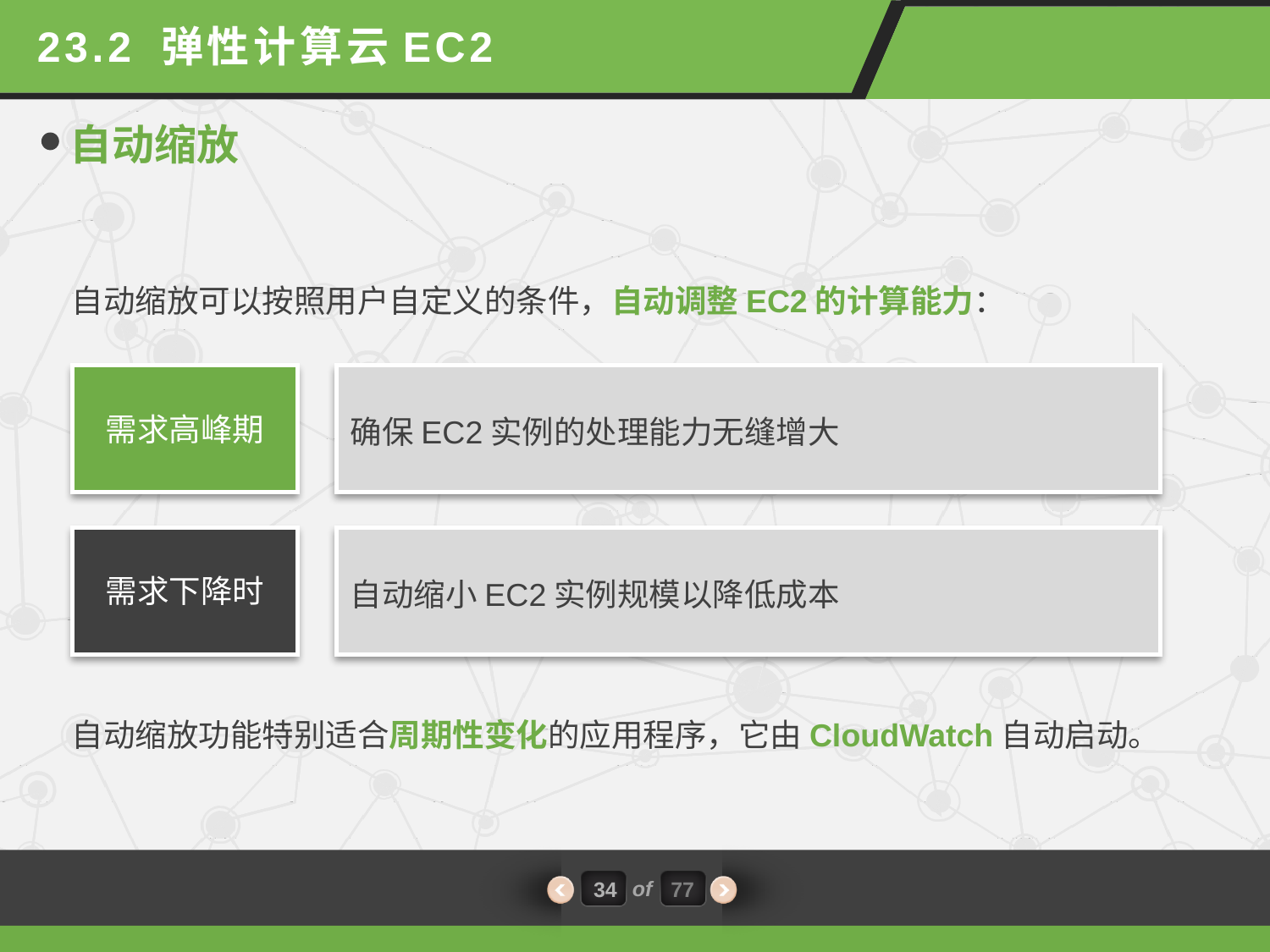

23.2 弹性计算云EC2
自动缩放

自动缩放可以按照用户自定义的条件，自动调整EC2的计算能力：

需求高峰期
确保EC2实例的处理能力无缝增大

需求下降时
自动缩小EC2实例规模以降低成本
自动缩放功能特别适合周期性变化的应用程序，它由CloudWatch自动启动。
34